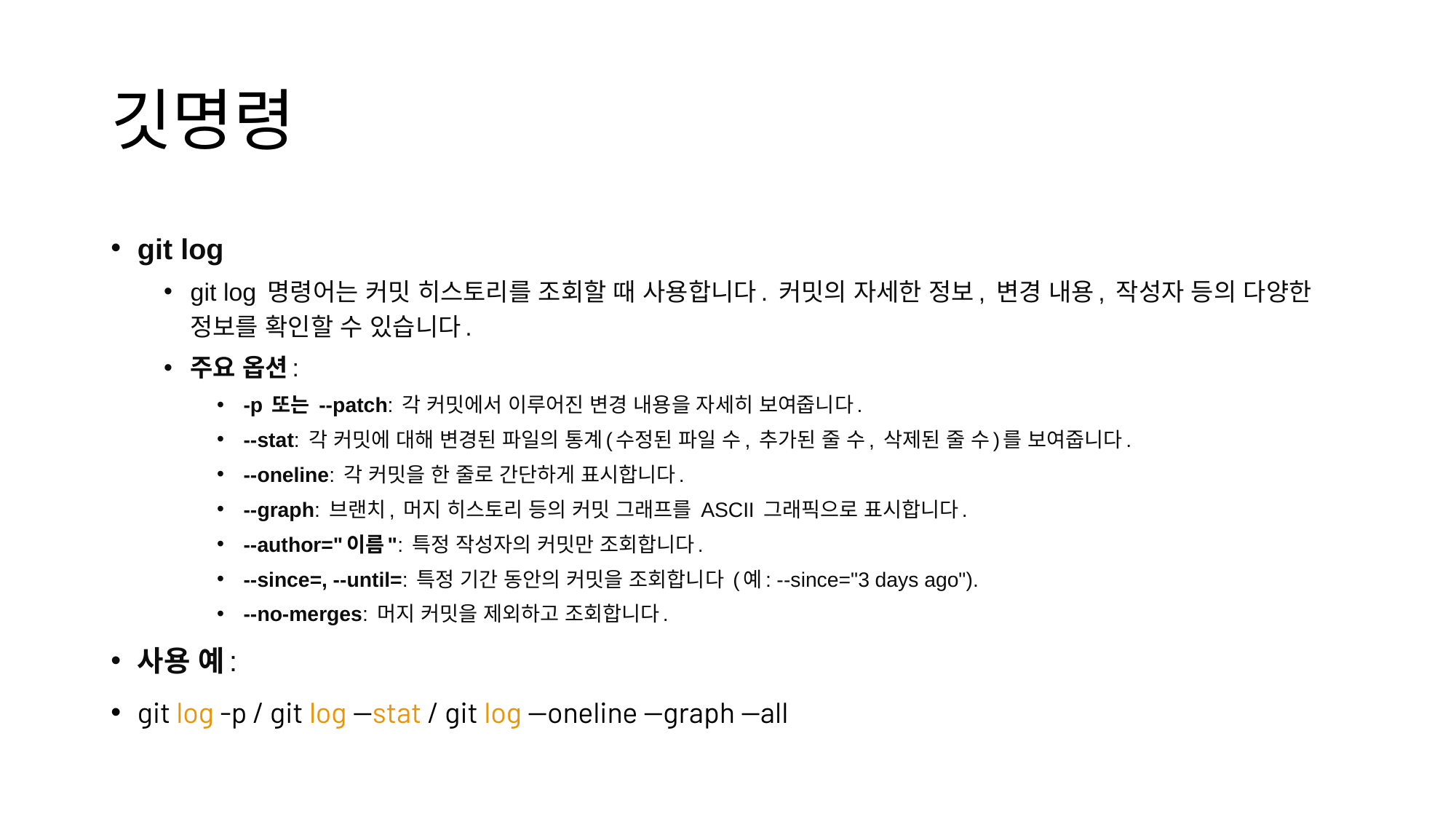

# 깃명령
git log
git log 명령어는 커밋 히스토리를 조회할 때 사용합니다. 커밋의 자세한 정보, 변경 내용, 작성자 등의 다양한 정보를 확인할 수 있습니다.
주요 옵션:
-p 또는 --patch: 각 커밋에서 이루어진 변경 내용을 자세히 보여줍니다.
--stat: 각 커밋에 대해 변경된 파일의 통계(수정된 파일 수, 추가된 줄 수, 삭제된 줄 수)를 보여줍니다.
--oneline: 각 커밋을 한 줄로 간단하게 표시합니다.
--graph: 브랜치, 머지 히스토리 등의 커밋 그래프를 ASCII 그래픽으로 표시합니다.
--author="이름": 특정 작성자의 커밋만 조회합니다.
--since=, --until=: 특정 기간 동안의 커밋을 조회합니다 (예: --since="3 days ago").
--no-merges: 머지 커밋을 제외하고 조회합니다.
사용 예:
git log -p / git log --stat / git log --oneline --graph --all